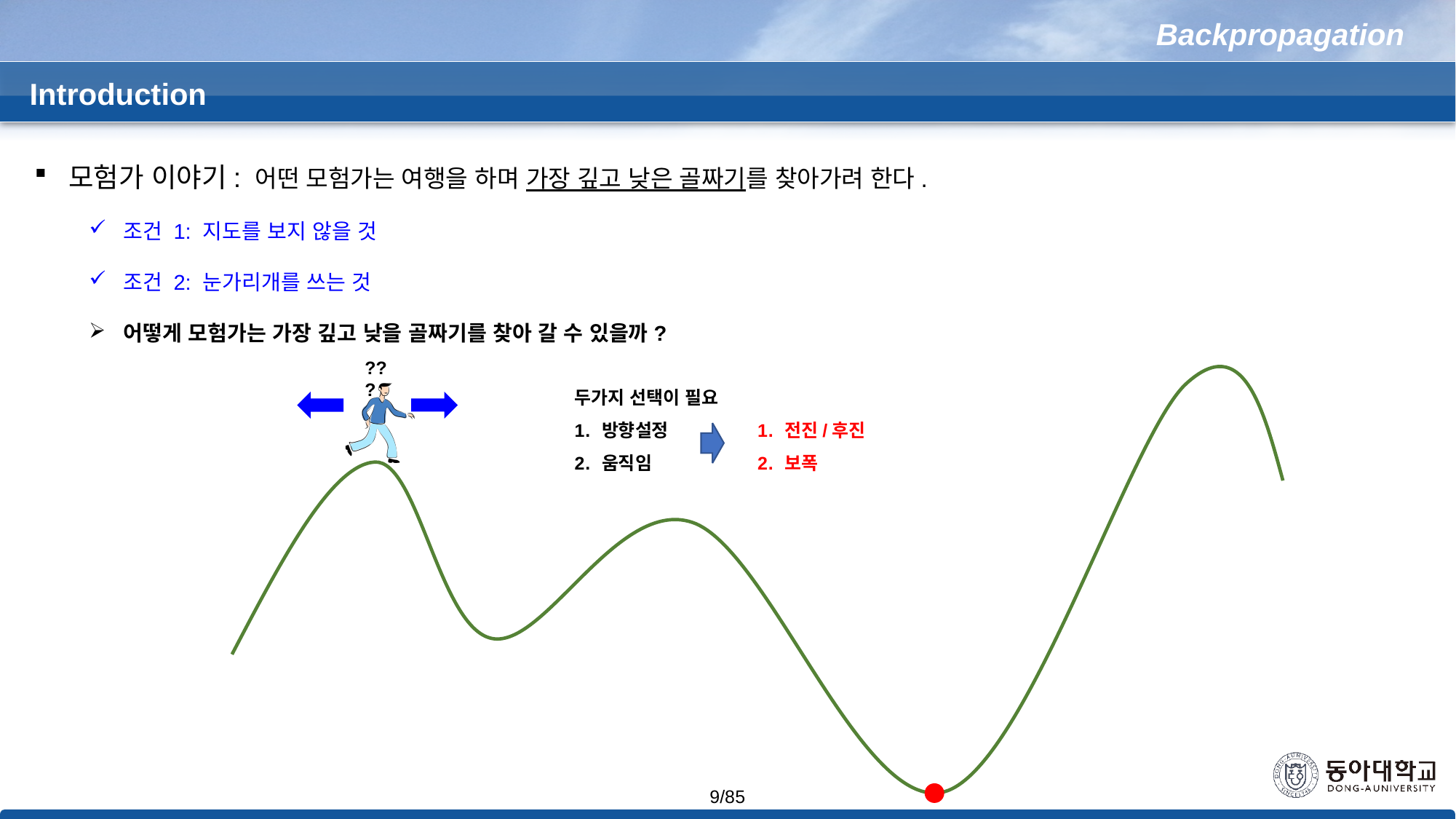

Backpropagation
Introduction
모험가 이야기: 어떤 모험가는 여행을 하며 가장 깊고 낮은 골짜기를 찾아가려 한다.
조건 1: 지도를 보지 않을 것
조건 2: 눈가리개를 쓰는 것
어떻게 모험가는 가장 깊고 낮을 골짜기를 찾아 갈 수 있을까?
???

두가지 선택이 필요
방향설정
움직임

전진/후진
보폭